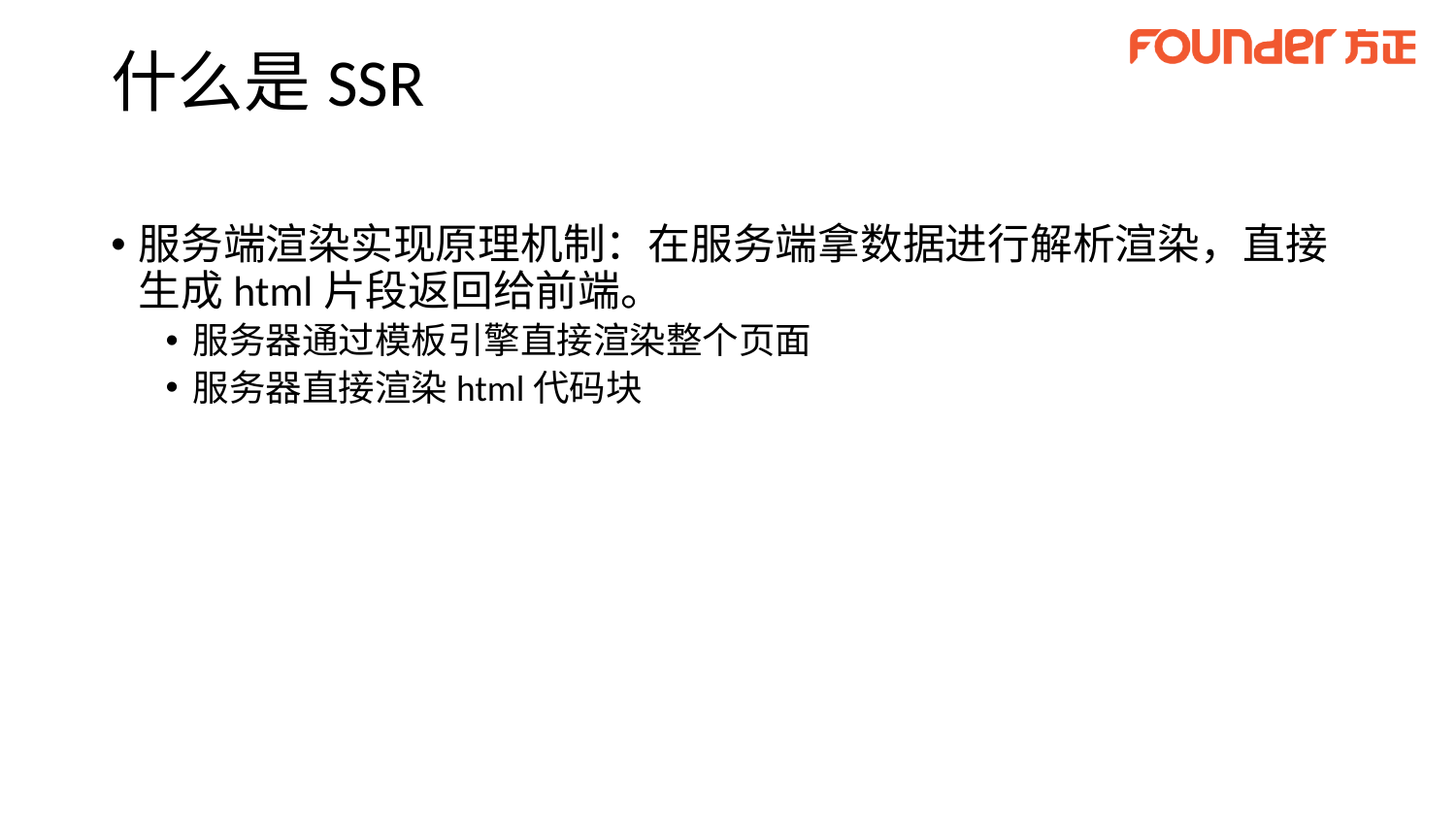

# 什么是SSR
服务端渲染实现原理机制：在服务端拿数据进行解析渲染，直接生成html片段返回给前端。
服务器通过模板引擎直接渲染整个页面
服务器直接渲染html代码块